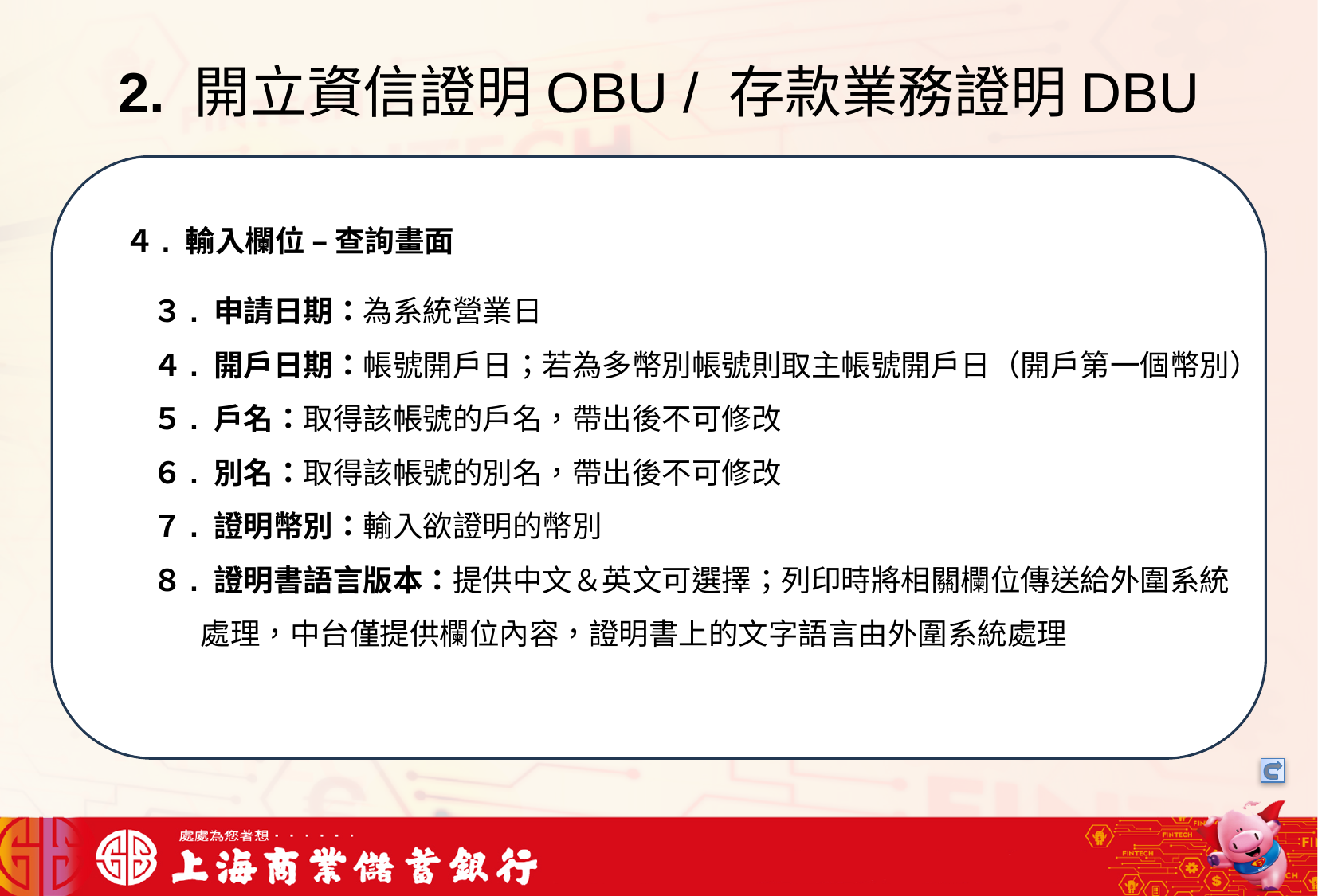

# 2. 開立資信證明OBU / 存款業務證明DBU
我們可以將信用卡相關資料存在一個檔案中，將這些檔案中的文字進行詞向量的轉換，把文字轉成數字向量存在向量資料庫中，透過檢索器在向量資料庫搜尋與用戶問題最接近的資訊，透過生成器，生成最合適的答案回覆用戶
４. 輸入欄位 – 查詢畫面
３. 申請日期：為系統營業日
４. 開戶日期：帳號開戶日；若為多幣別帳號則取主帳號開戶日（開戶第一個幣別）
５. 戶名：取得該帳號的戶名，帶出後不可修改
６. 別名：取得該帳號的別名，帶出後不可修改
７. 證明幣別：輸入欲證明的幣別
８. 證明書語言版本：提供中文＆英文可選擇；列印時將相關欄位傳送給外圍系統
      處理，中台僅提供欄位內容，證明書上的文字語言由外圍系統處理